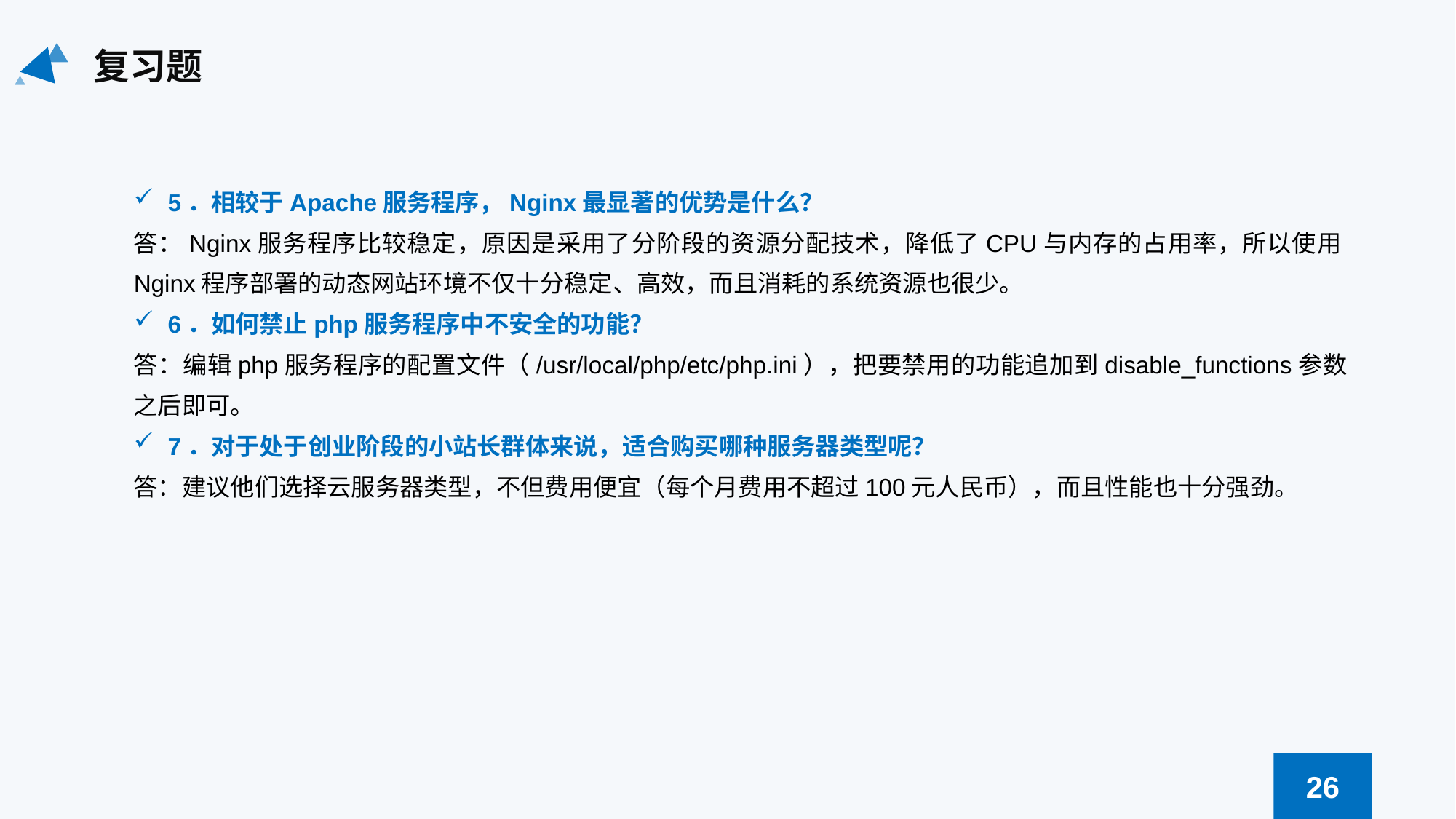

复习题

5．相较于Apache服务程序，Nginx最显著的优势是什么？
答：Nginx服务程序比较稳定，原因是采用了分阶段的资源分配技术，降低了CPU与内存的占用率，所以使用Nginx程序部署的动态网站环境不仅十分稳定、高效，而且消耗的系统资源也很少。
6．如何禁止php服务程序中不安全的功能？
答：编辑php服务程序的配置文件（/usr/local/php/etc/php.ini），把要禁用的功能追加到disable_functions参数之后即可。
7．对于处于创业阶段的小站长群体来说，适合购买哪种服务器类型呢？
答：建议他们选择云服务器类型，不但费用便宜（每个月费用不超过100元人民币），而且性能也十分强劲。

26